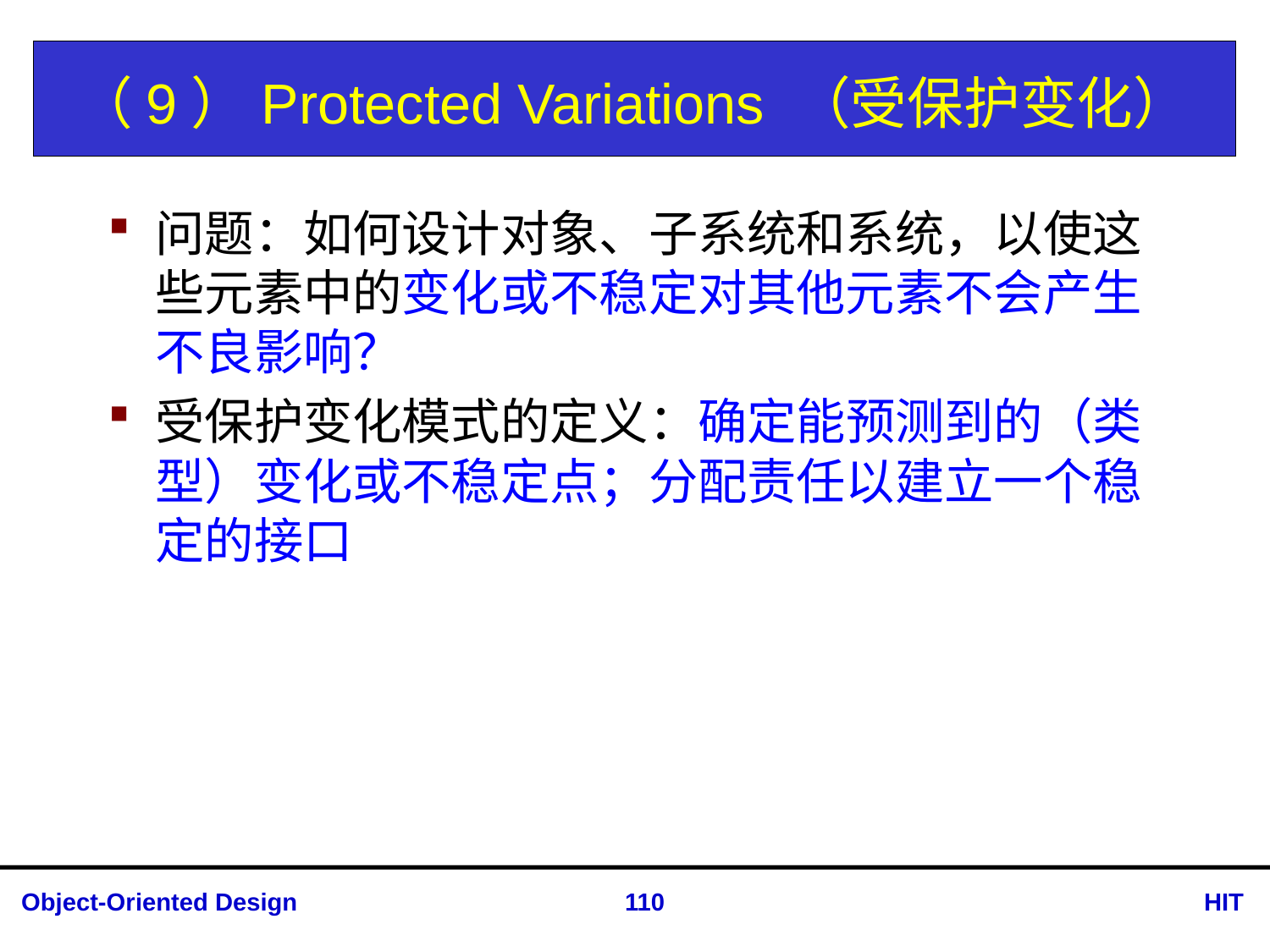

# （9）Protected Variations （受保护变化）
问题：如何设计对象、子系统和系统，以使这些元素中的变化或不稳定对其他元素不会产生不良影响？
受保护变化模式的定义：确定能预测到的（类型）变化或不稳定点；分配责任以建立一个稳定的接口